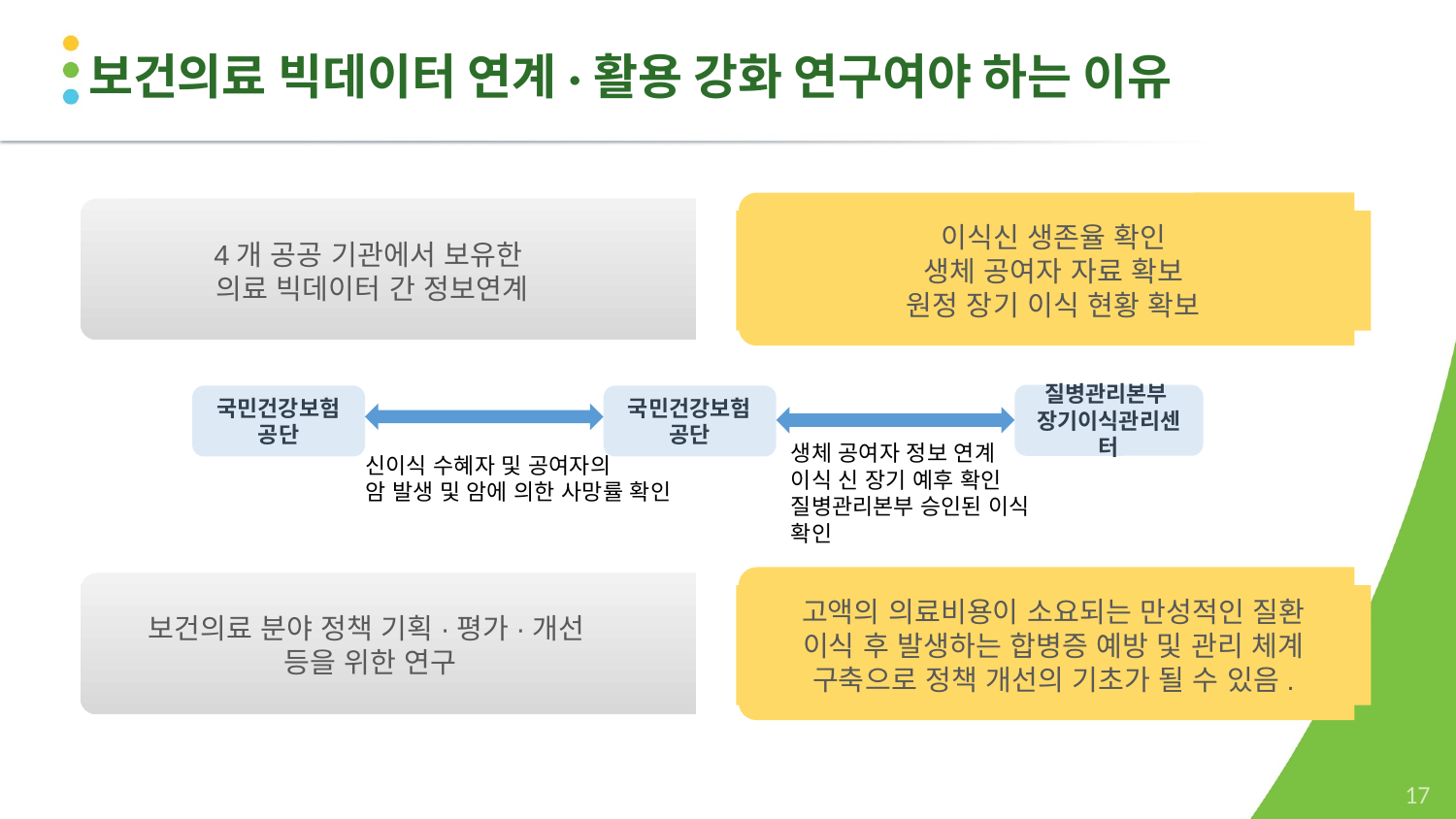

보건의료 빅데이터 연계·활용 강화 연구여야 하는 이유

4개 공공 기관에서 보유한
의료 빅데이터 간 정보연계

이식신 생존율 확인
생체 공여자 자료 확보
원정 장기 이식 현황 확보
질병관리본부
장기이식관리센터
국민건강보험공단
국민건강보험공단

생체 공여자 정보 연계
이식 신 장기 예후 확인
질병관리본부 승인된 이식 확인
신이식 수혜자 및 공여자의
암 발생 및 암에 의한 사망률 확인

보건의료 분야 정책 기획·평가·개선
등을 위한 연구

고액의 의료비용이 소요되는 만성적인 질환
이식 후 발생하는 합병증 예방 및 관리 체계 구축으로 정책 개선의 기초가 될 수 있음.
17